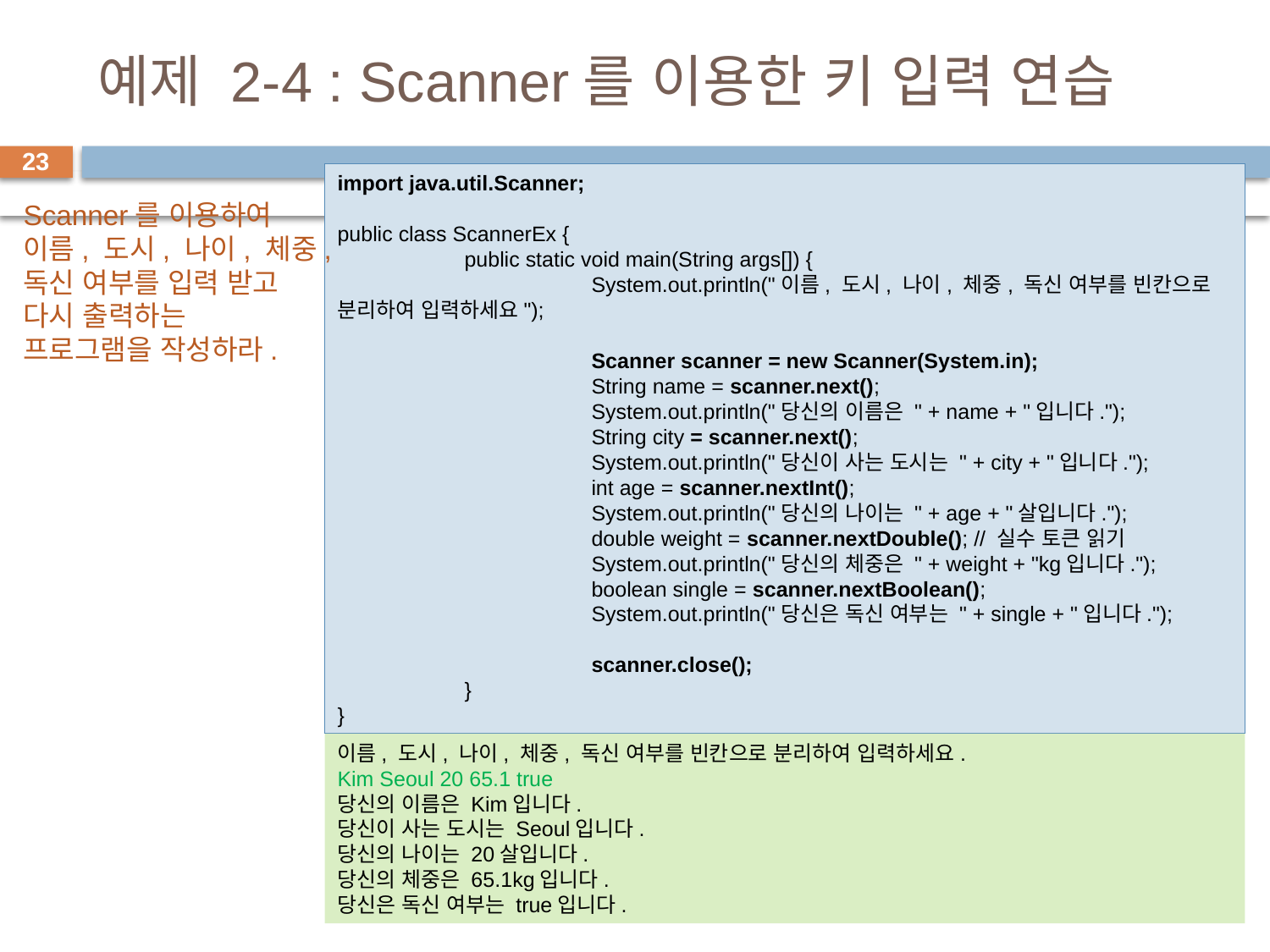

# 예제 2-4 : Scanner를 이용한 키 입력 연습
23
import java.util.Scanner;

public class ScannerEx {
	public static void main(String args[]) {
		System.out.println("이름, 도시, 나이, 체중, 독신 여부를 빈칸으로 분리하여 입력하세요");

		Scanner scanner = new Scanner(System.in);
		String name = scanner.next();
		System.out.println("당신의 이름은 " + name + "입니다.");
		String city = scanner.next();
		System.out.println("당신이 사는 도시는 " + city + "입니다.");
		int age = scanner.nextInt();
		System.out.println("당신의 나이는 " + age + "살입니다.");
		double weight = scanner.nextDouble(); // 실수 토큰 읽기
		System.out.println("당신의 체중은 " + weight + "kg입니다.");
		boolean single = scanner.nextBoolean();
		System.out.println("당신은 독신 여부는 " + single + "입니다.");

		scanner.close();
	}
}
Scanner를 이용하여
이름, 도시, 나이, 체중,
독신 여부를 입력 받고
다시 출력하는
프로그램을 작성하라.
이름, 도시, 나이, 체중, 독신 여부를 빈칸으로 분리하여 입력하세요.
Kim Seoul 20 65.1 true
당신의 이름은 Kim입니다.
당신이 사는 도시는 Seoul입니다.
당신의 나이는 20살입니다.
당신의 체중은 65.1kg입니다.
당신은 독신 여부는 true입니다.